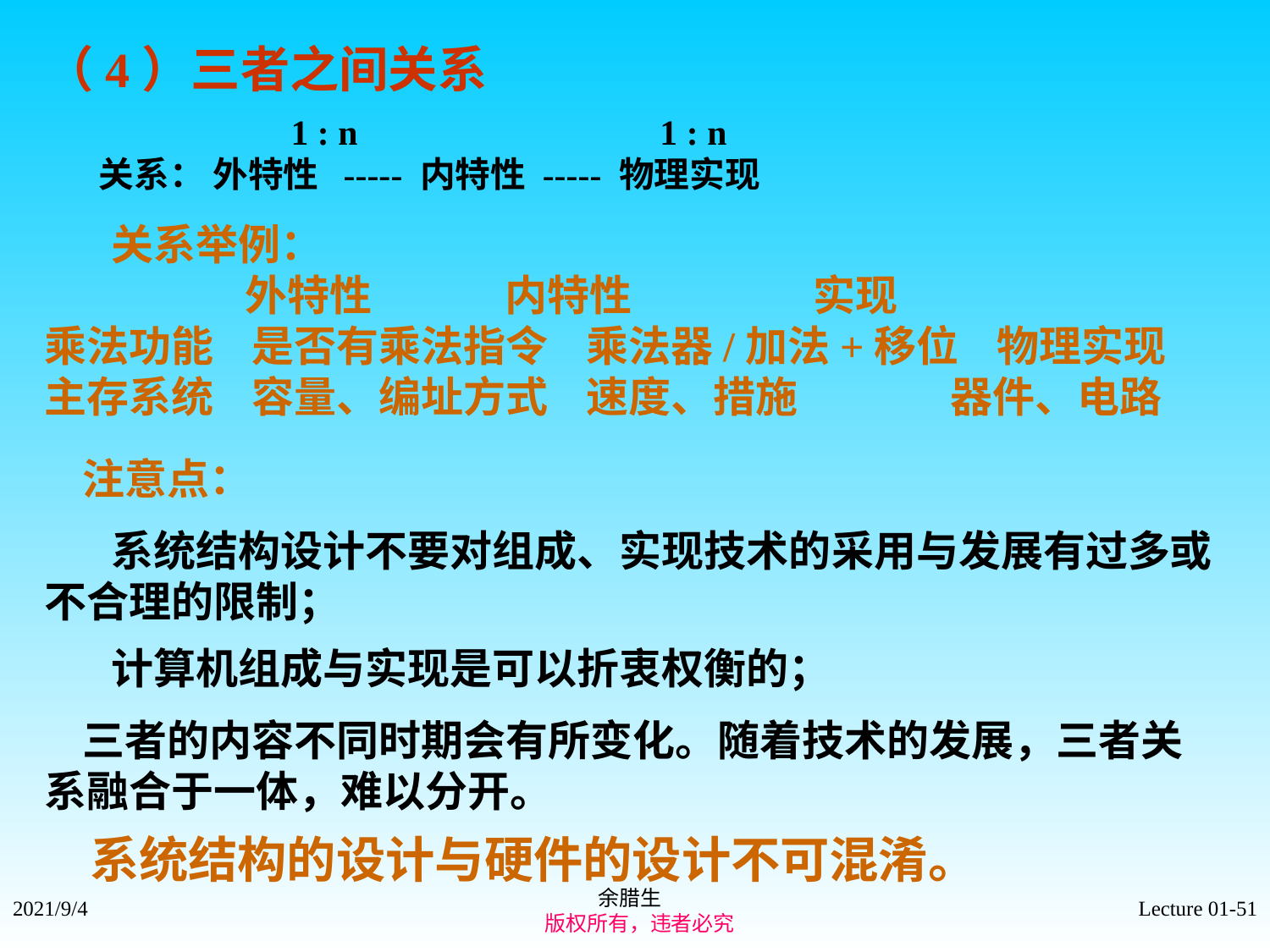

（4）三者之间关系
                            1 : n                                  1 : n
      关系： 外特性  ----- 内特性 ----- 物理实现
      关系举例：
                    外特性              内特性                   实现
乘法功能    是否有乘法指令    乘法器/加法+移位    物理实现
主存系统    容量、编址方式    速度、措施                器件、电路
   注意点：
      系统结构设计不要对组成、实现技术的采用与发展有过多或不合理的限制；
      计算机组成与实现是可以折衷权衡的；
   三者的内容不同时期会有所变化。随着技术的发展，三者关系融合于一体，难以分开。

   系统结构的设计与硬件的设计不可混淆。
余腊生
 版权所有，违者必究
2021/9/4
Lecture 01-51